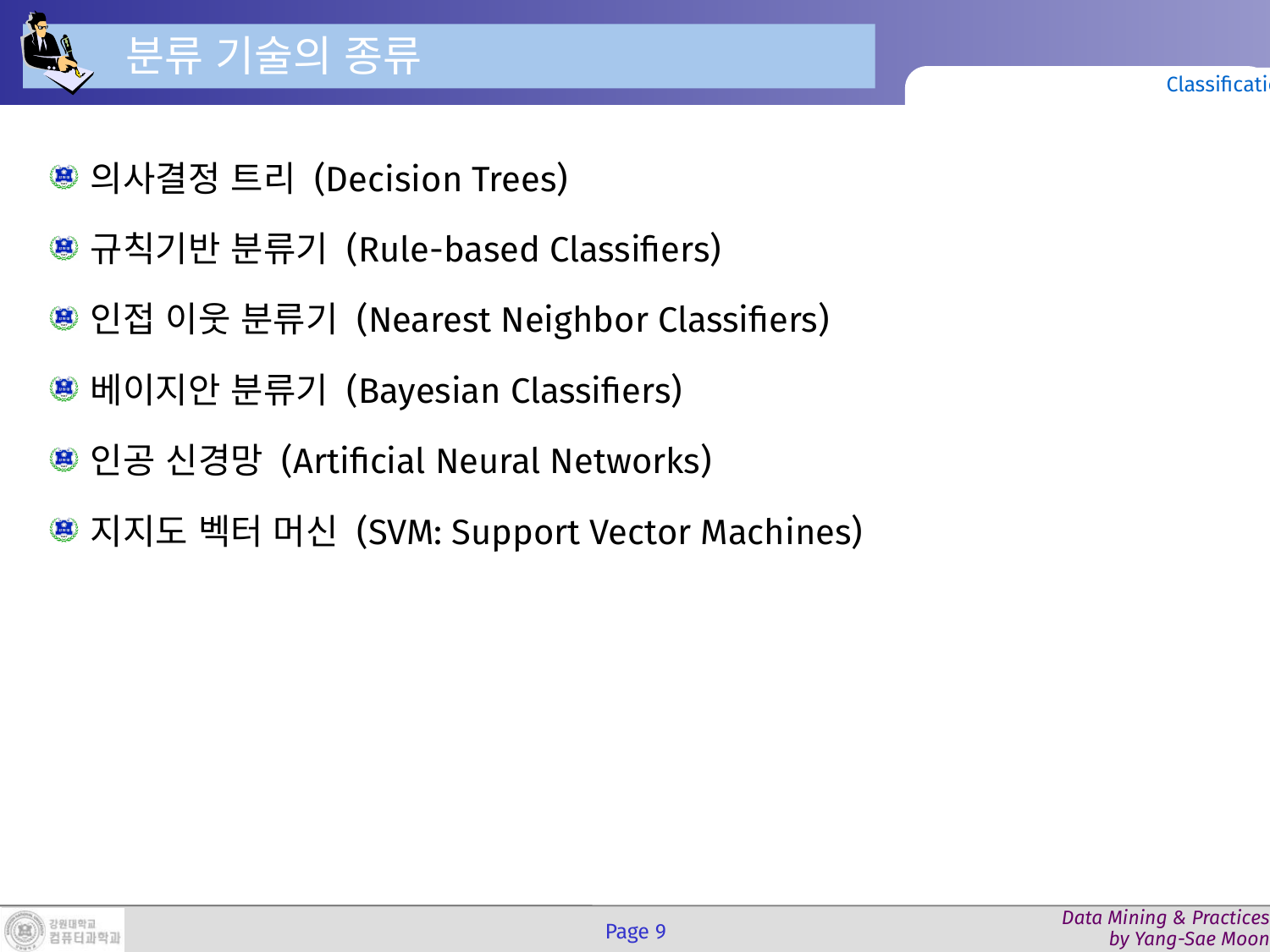

분류 기술의 종류
Classification
의사결정 트리 (Decision Trees)
규칙기반 분류기 (Rule-based Classifiers)
인접 이웃 분류기 (Nearest Neighbor Classifiers)
베이지안 분류기 (Bayesian Classifiers)
인공 신경망 (Artificial Neural Networks)
지지도 벡터 머신 (SVM: Support Vector Machines)
Page 9